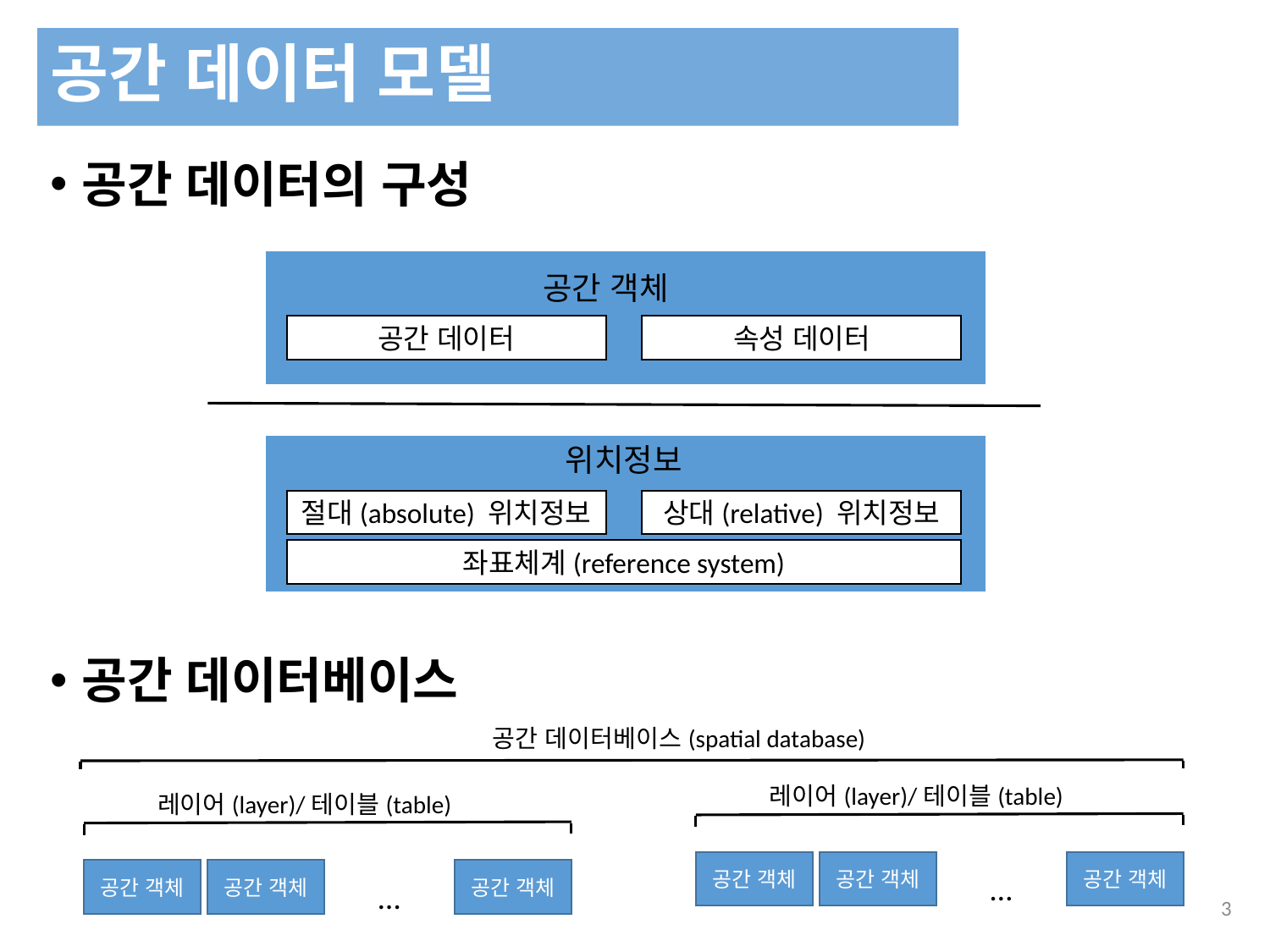

공간 데이터 모델
공간 데이터의 구성

공간 데이터베이스

공간 객체
공간 데이터
속성 데이터
위치정보

절대(absolute) 위치정보
상대(relative) 위치정보
좌표체계(reference system)
공간 데이터베이스(spatial database)
레이어(layer)/테이블(table)
레이어(layer)/테이블(table)
공간 객체
공간 객체
공간 객체
공간 객체
공간 객체
공간 객체
…
…
3